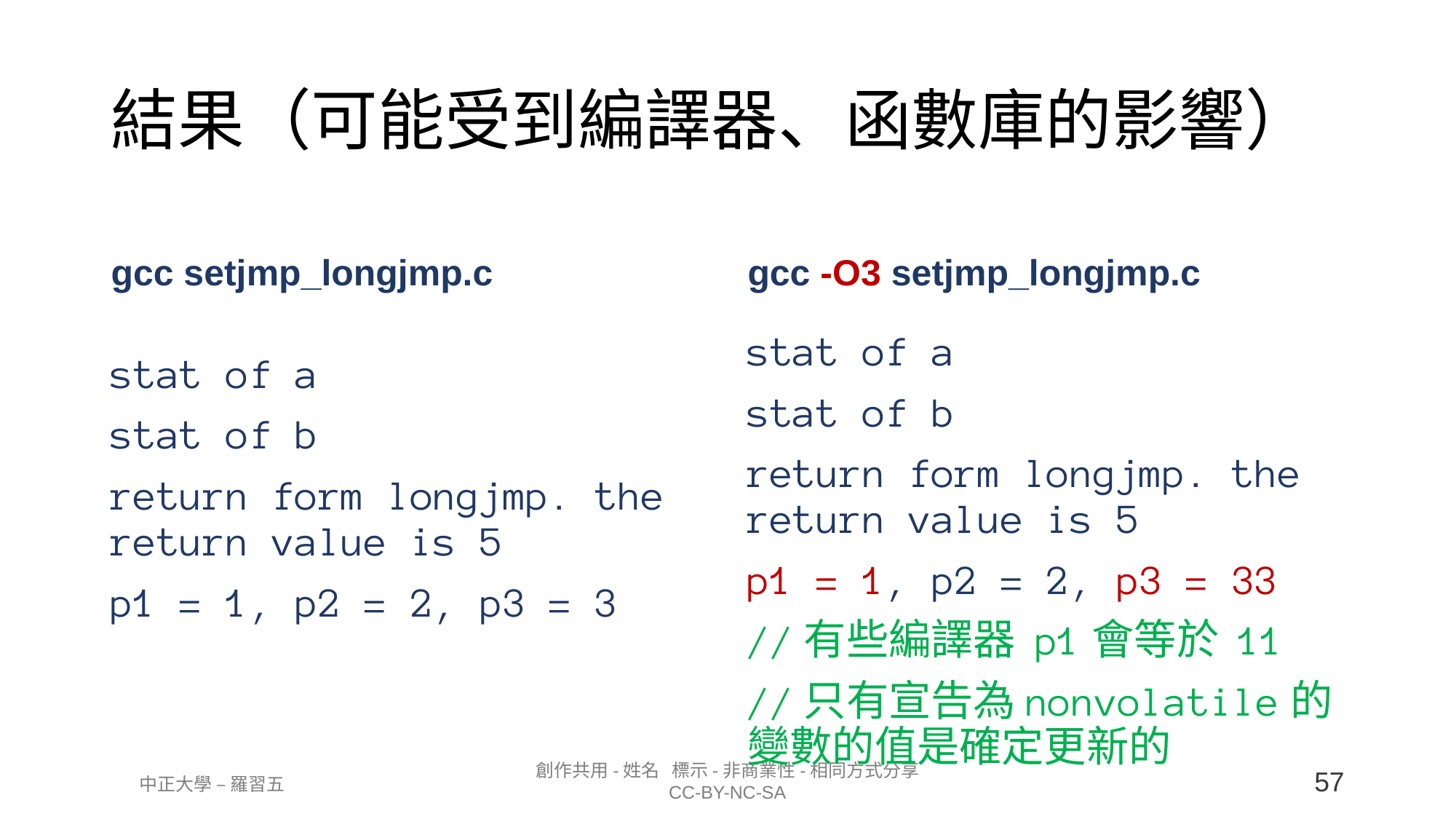

# 結果（可能受到編譯器、函數庫的影響）
gcc setjmp_longjmp.c
gcc -O3 setjmp_longjmp.c
stat of a
stat of b
return form longjmp. the return value is 5
p1 = 1, p2 = 2, p3 = 33
//有些編譯器 p1會等於 11
//只有宣告為nonvolatile的變數的值是確定更新的
stat of a
stat of b
return form longjmp. the return value is 5
p1 = 1, p2 = 2, p3 = 3